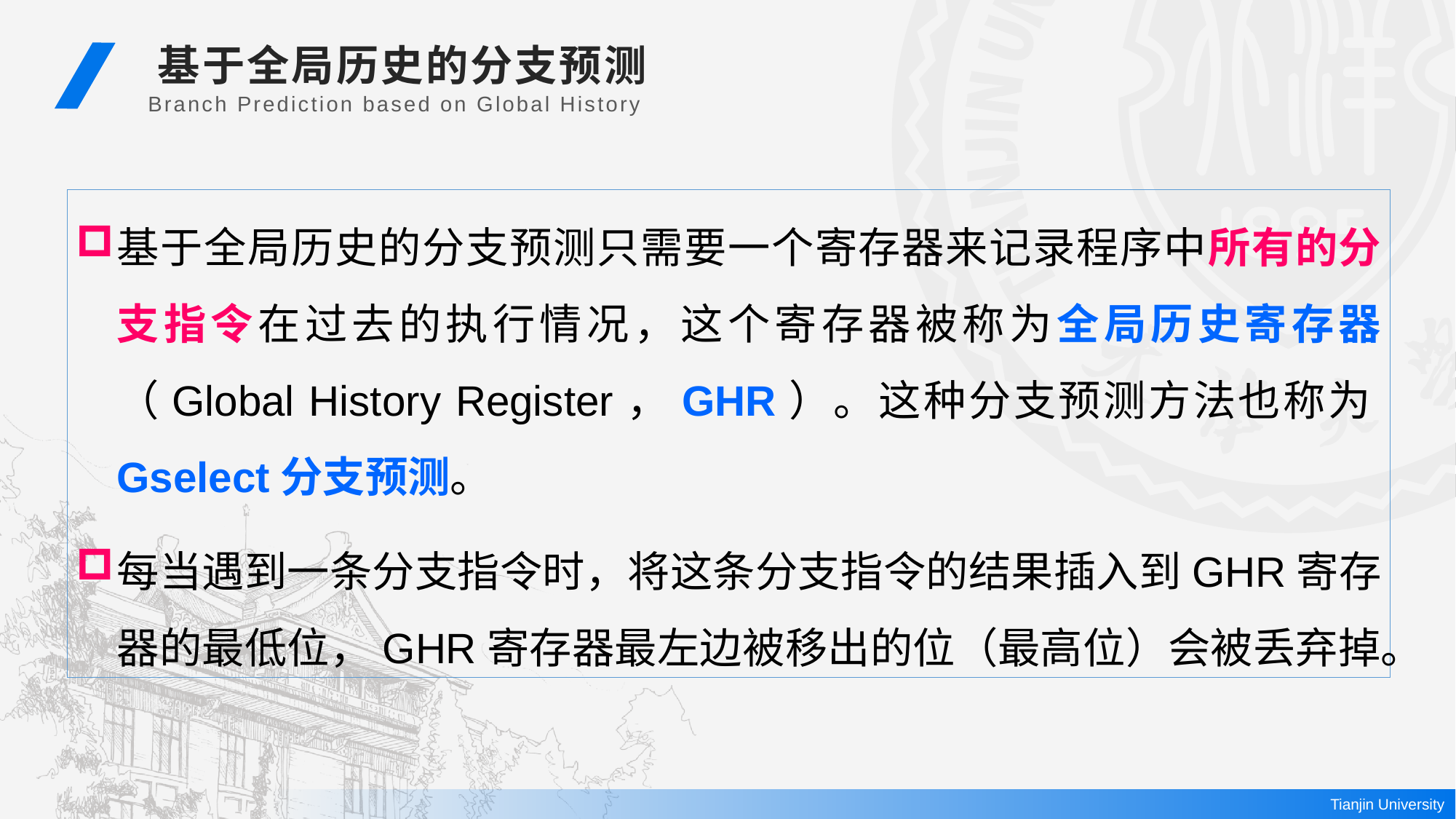

基于全局历史的分支预测
Branch Prediction based on Global History
基于全局历史的分支预测只需要一个寄存器来记录程序中所有的分支指令在过去的执行情况，这个寄存器被称为全局历史寄存器（Global History Register，GHR）。这种分支预测方法也称为Gselect分支预测。
每当遇到一条分支指令时，将这条分支指令的结果插入到GHR寄存器的最低位，GHR寄存器最左边被移出的位（最高位）会被丢弃掉。